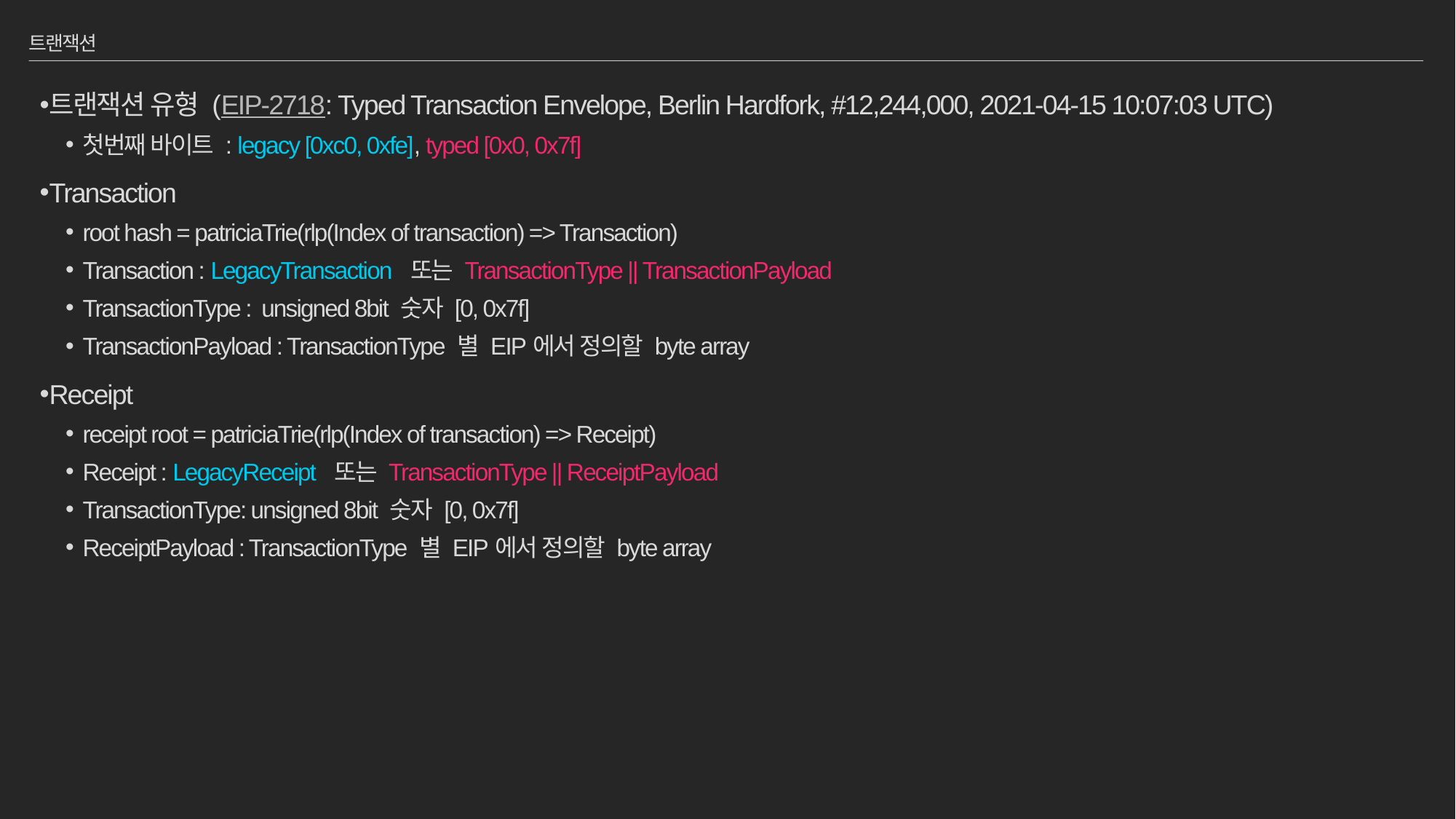

# 트랜잭션
트랜잭션 유형 (EIP-2718: Typed Transaction Envelope, Berlin Hardfork, #12,244,000, 2021-04-15 10:07:03 UTC)
첫번째 바이트 : legacy [0xc0, 0xfe], typed [0x0, 0x7f]
Transaction
root hash = patriciaTrie(rlp(Index of transaction) => Transaction)
Transaction : LegacyTransaction  또는 TransactionType || TransactionPayload
TransactionType :  unsigned 8bit 숫자 [0, 0x7f]
TransactionPayload : TransactionType 별 EIP에서 정의할 byte array
Receipt
receipt root = patriciaTrie(rlp(Index of transaction) => Receipt)
Receipt : LegacyReceipt  또는 TransactionType || ReceiptPayload
TransactionType: unsigned 8bit 숫자 [0, 0x7f]
ReceiptPayload : TransactionType 별 EIP에서 정의할 byte array